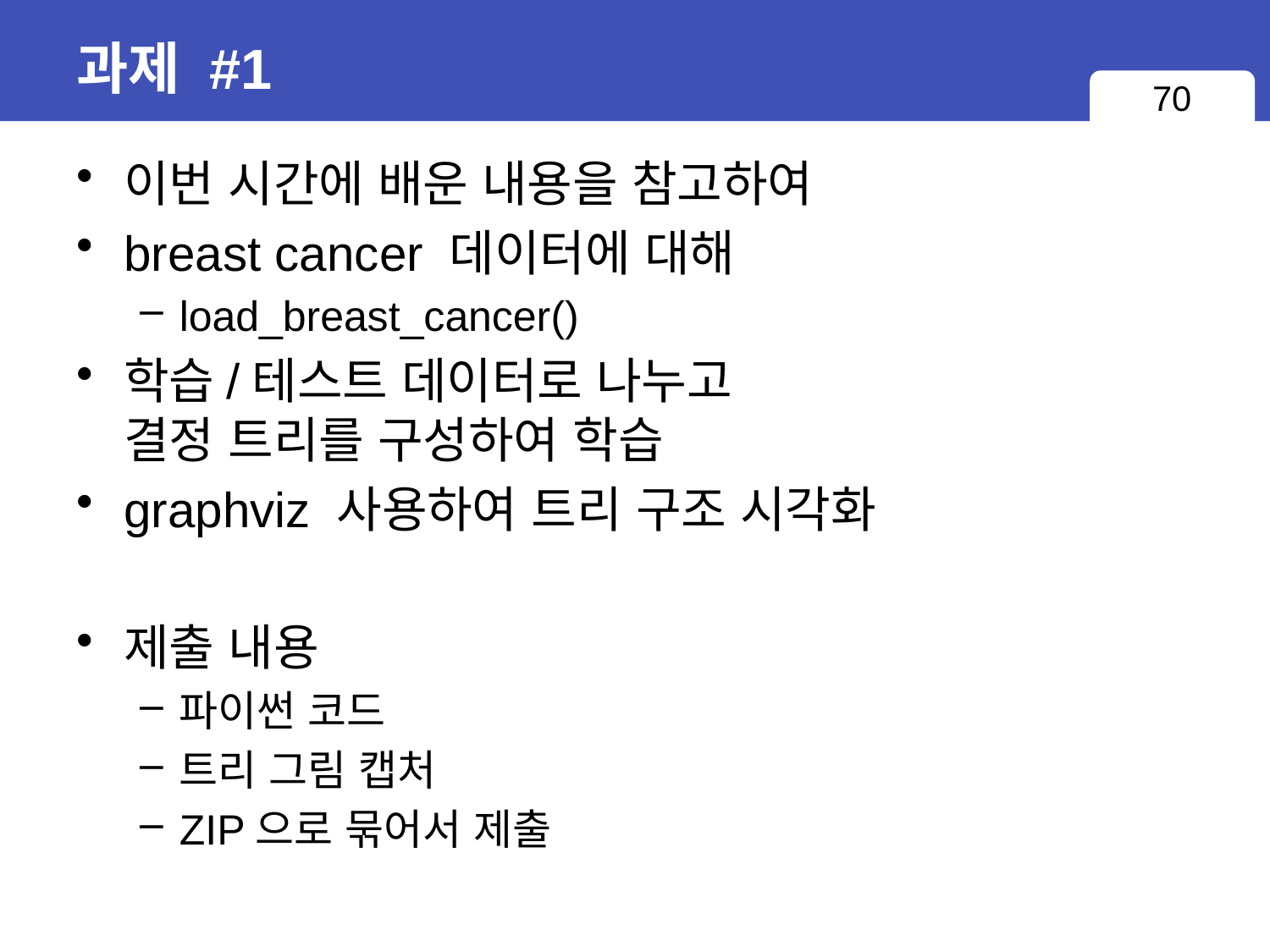

# 과제 #1
70
이번 시간에 배운 내용을 참고하여
breast cancer 데이터에 대해
load_breast_cancer()
학습/테스트 데이터로 나누고
결정 트리를 구성하여 학습
graphviz 사용하여 트리 구조 시각화

제출 내용
파이썬 코드
트리 그림 캡처
ZIP으로 묶어서 제출